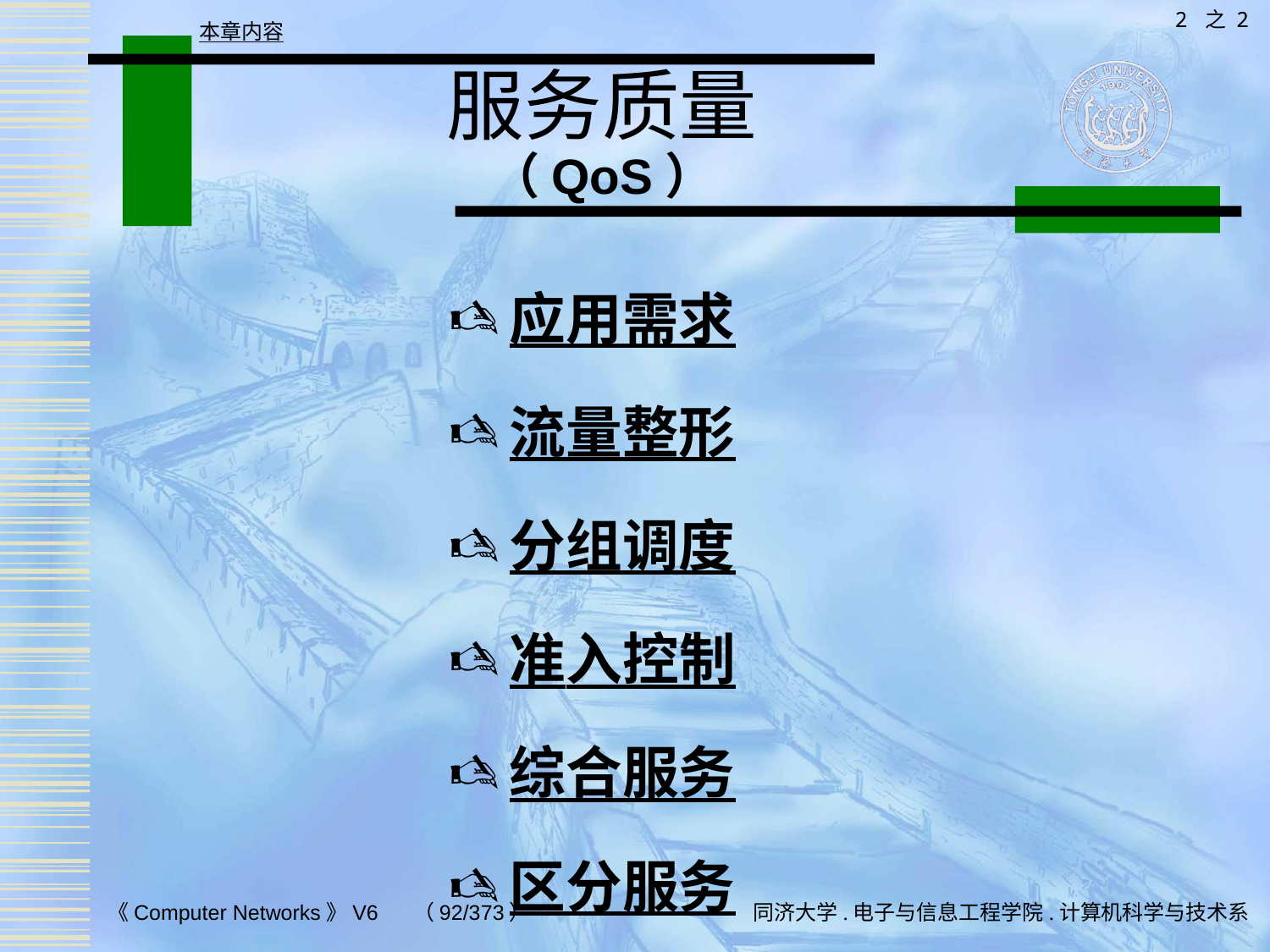

2 之 2
本章内容
# 服务质量 （QoS）
应用需求
流量整形
分组调度
准入控制
综合服务
区分服务